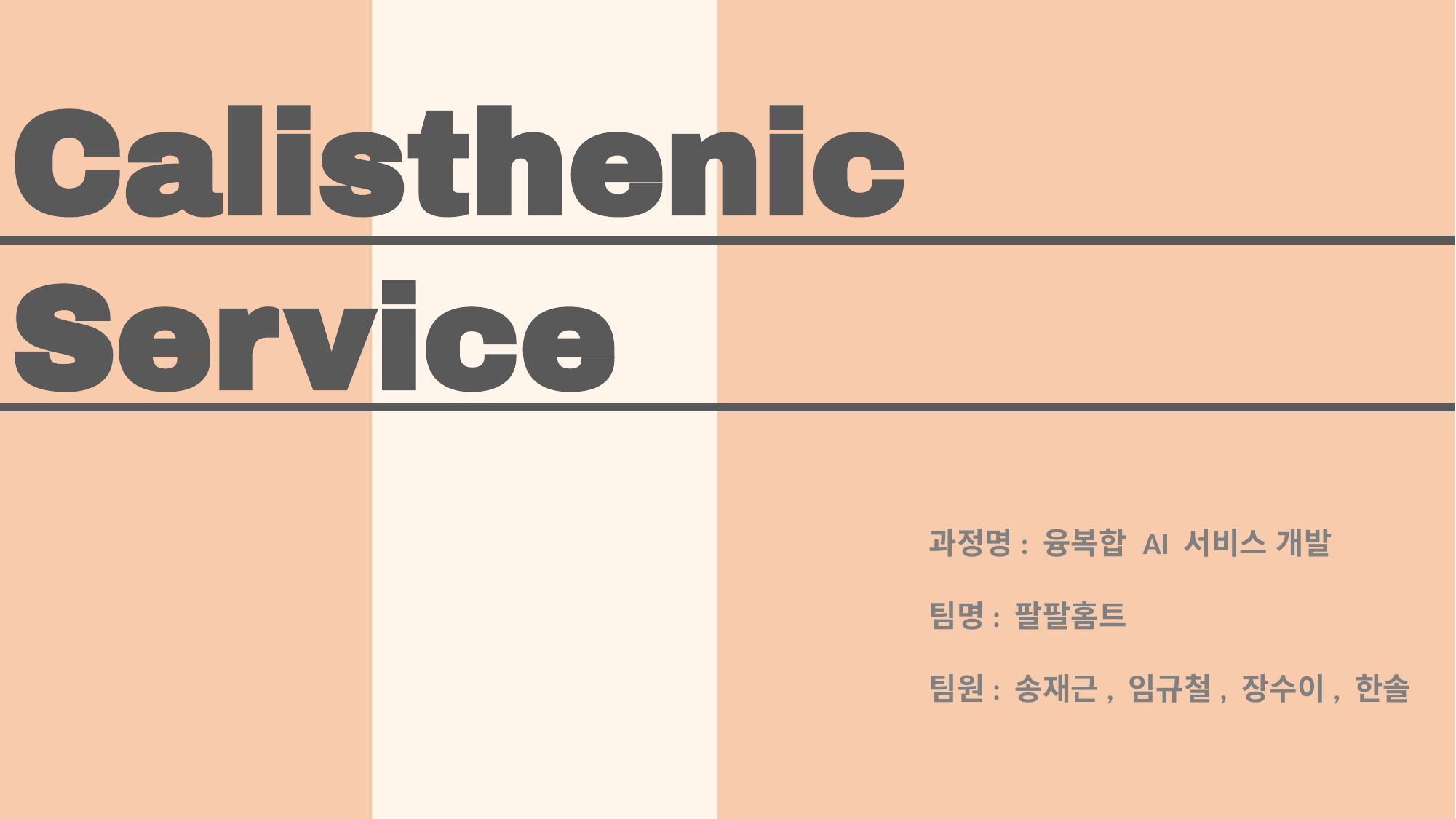

Calisthenic
Service

과정명: 융복합 AI 서비스 개발
팀명: 팔팔홈트
팀원: 송재근, 임규철, 장수이, 한솔